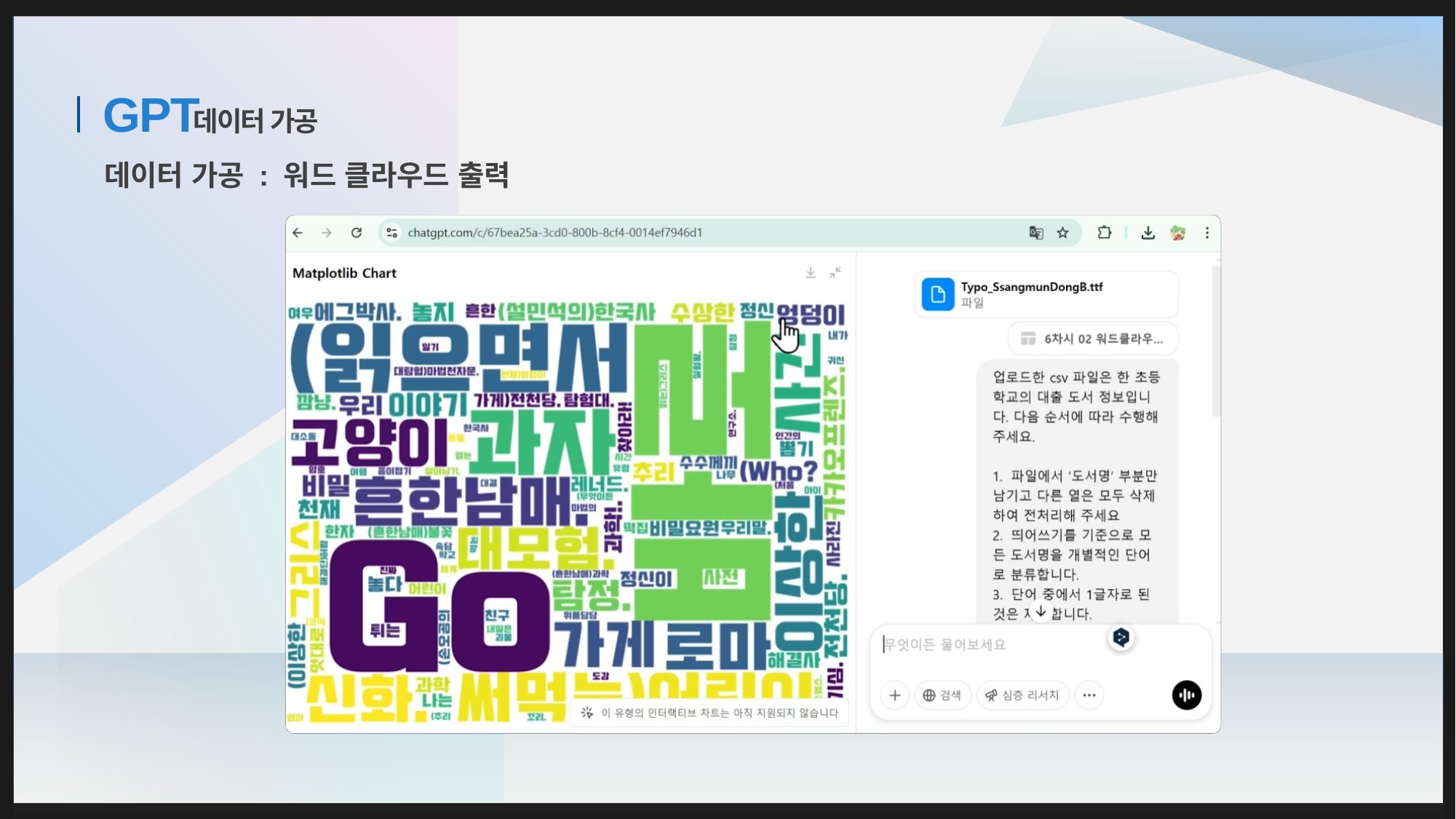

데이터 가공
# GPT
데이터 가공 : 워드 클라우드 출력